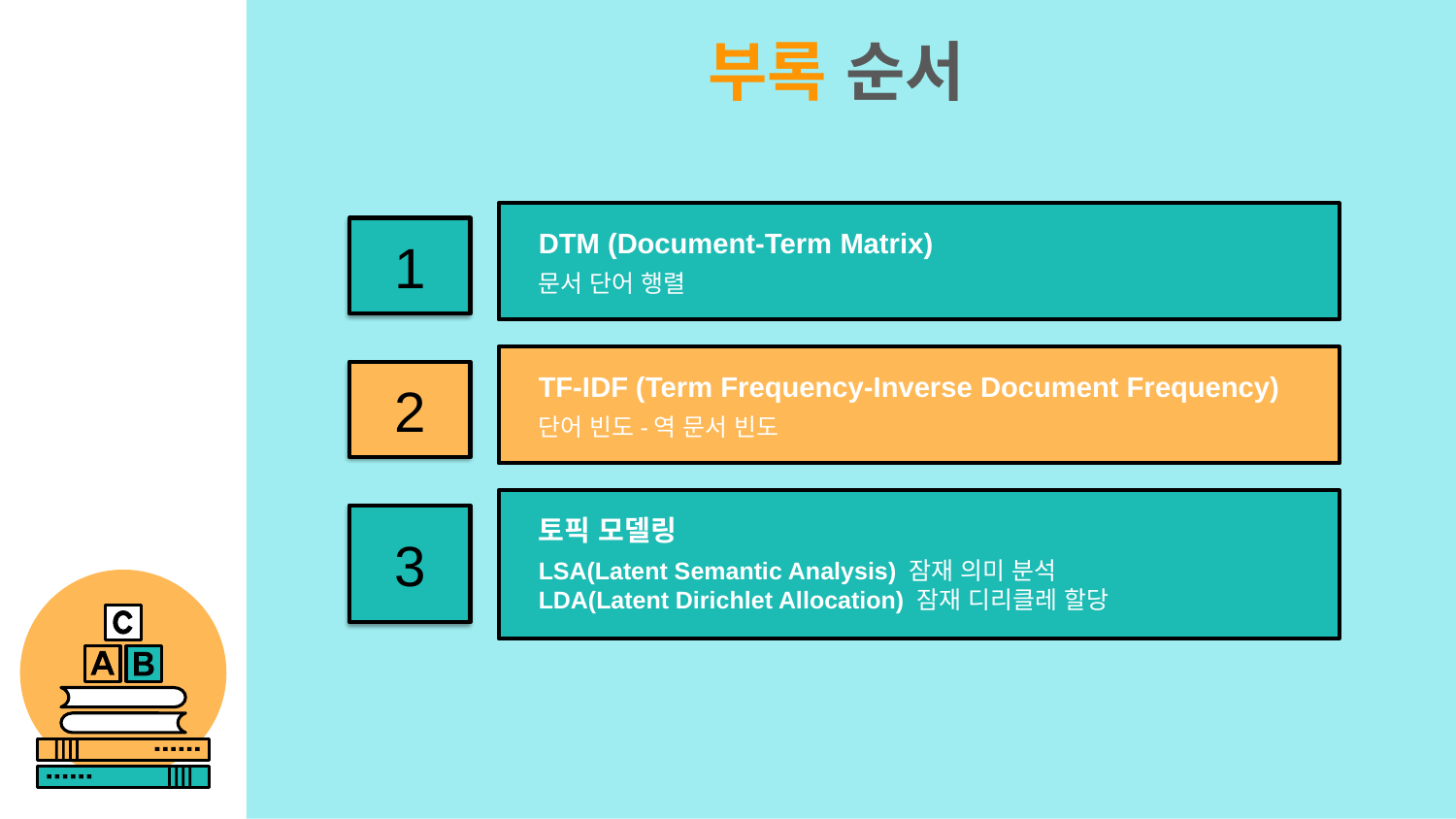

부록 순서

1
DTM (Document-Term Matrix)
문서 단어 행렬

2
TF-IDF (Term Frequency-Inverse Document Frequency)
단어 빈도-역 문서 빈도

3
토픽 모델링
LSA(Latent Semantic Analysis) 잠재 의미 분석
LDA(Latent Dirichlet Allocation) 잠재 디리클레 할당